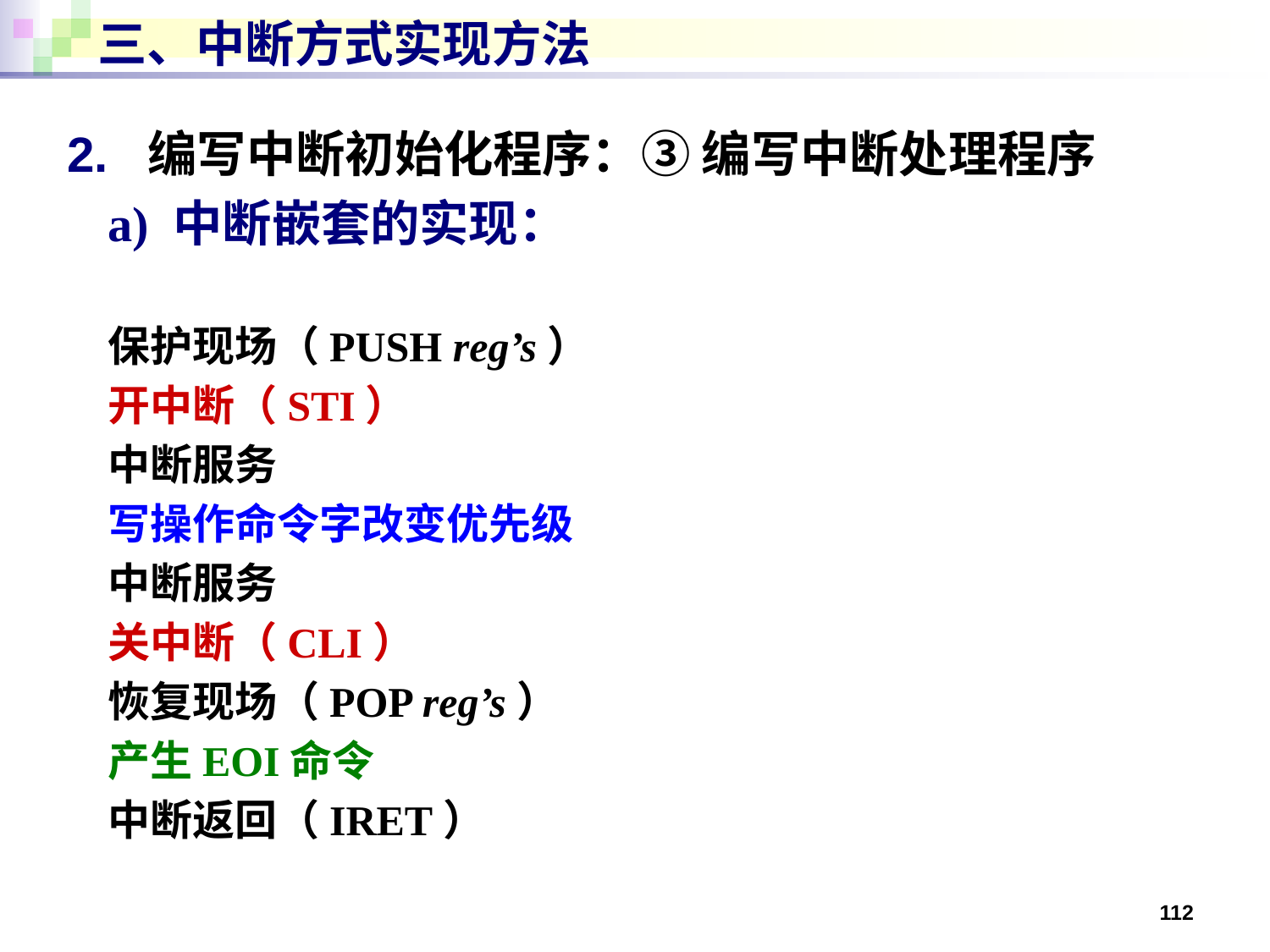

# 三、中断方式实现方法
2.  编写中断初始化程序：③ 编写中断处理程序
a) 中断嵌套的实现：

保护现场（PUSH reg’s）
开中断（STI）
中断服务
写操作命令字改变优先级
中断服务
关中断（CLI）
恢复现场（POP reg’s）
产生EOI命令
中断返回（IRET）

112